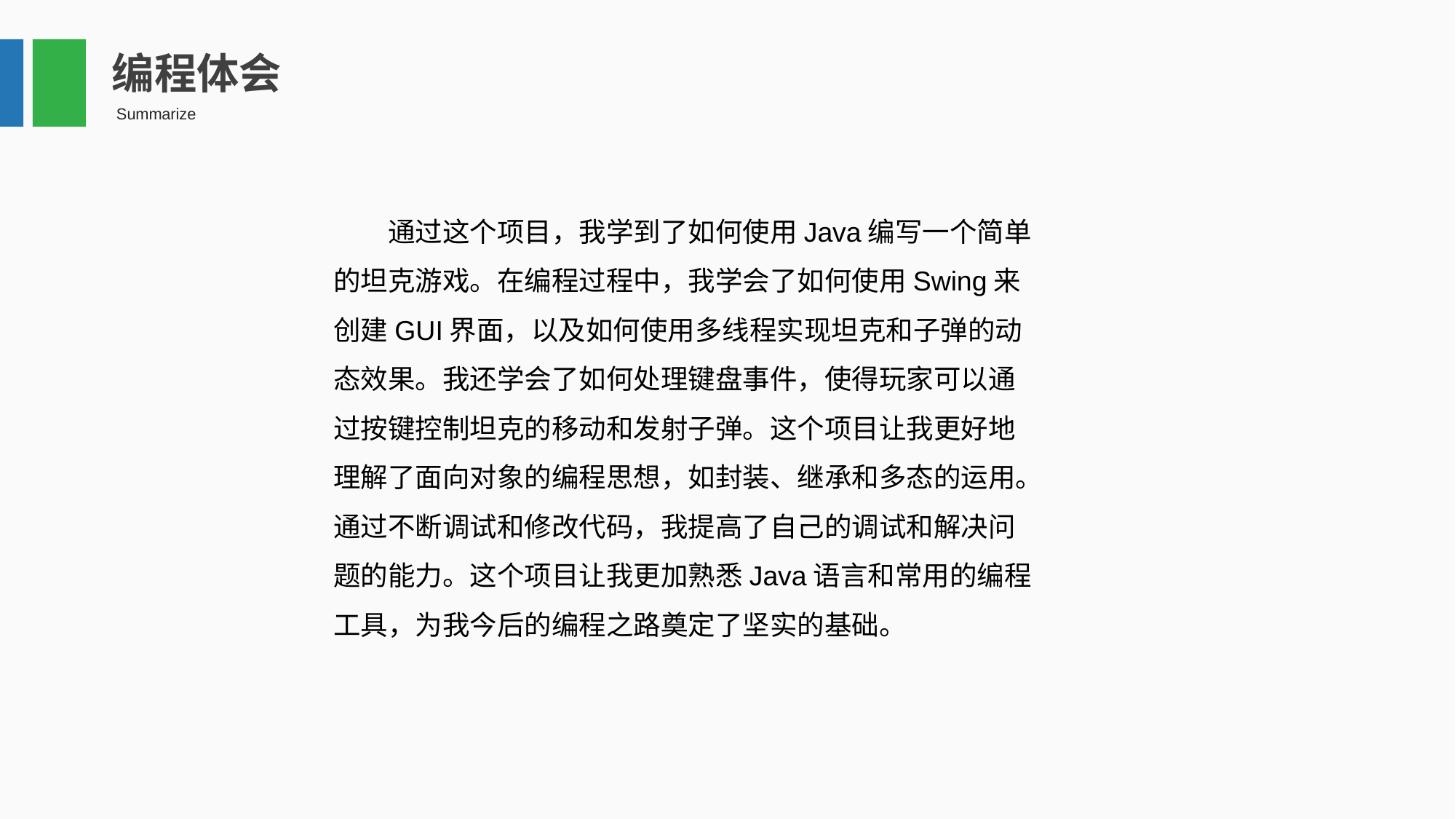

编程体会
 Summarize

通过这个项目，我学到了如何使用Java编写一个简单的坦克游戏。在编程过程中，我学会了如何使用Swing来创建GUI界面，以及如何使用多线程实现坦克和子弹的动态效果。我还学会了如何处理键盘事件，使得玩家可以通过按键控制坦克的移动和发射子弹。这个项目让我更好地理解了面向对象的编程思想，如封装、继承和多态的运用。通过不断调试和修改代码，我提高了自己的调试和解决问题的能力。这个项目让我更加熟悉Java语言和常用的编程工具，为我今后的编程之路奠定了坚实的基础。